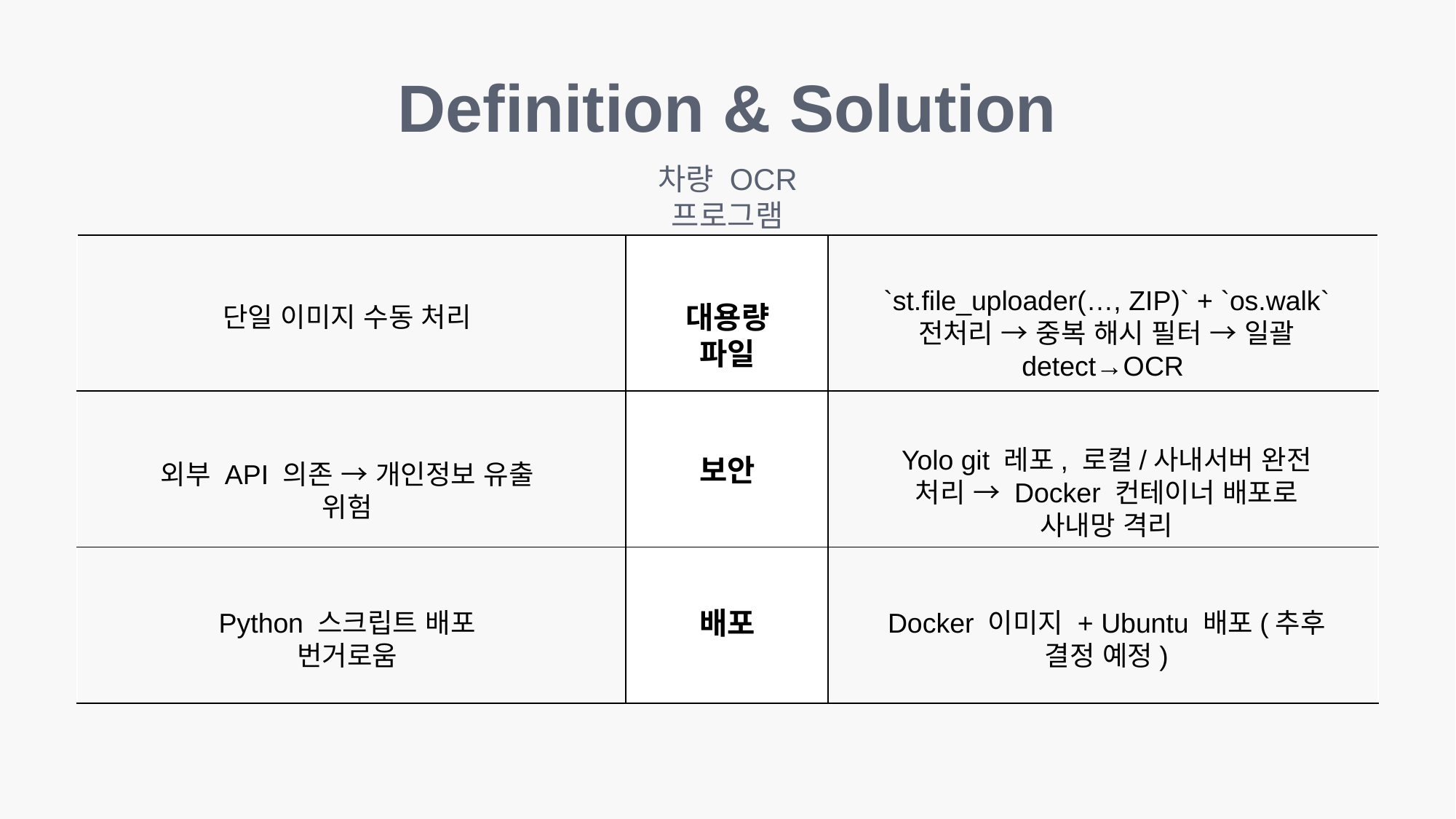

Definition & Solution
차량 OCR 프로그램
|  |  |  |
| --- | --- | --- |
|  |  |  |
|  |  |  |
`st.file_uploader(…, ZIP)` + `os.walk` 전처리 → 중복 해시 필터 → 일괄 detect→OCR
대용량 파일
단일 이미지 수동 처리
Yolo git 레포, 로컬/사내서버 완전 처리 → Docker 컨테이너 배포로 사내망 격리
보안
외부 API 의존 → 개인정보 유출 위험
배포
Python 스크립트 배포 번거로움
Docker 이미지 + Ubuntu 배포(추후 결정 예정)